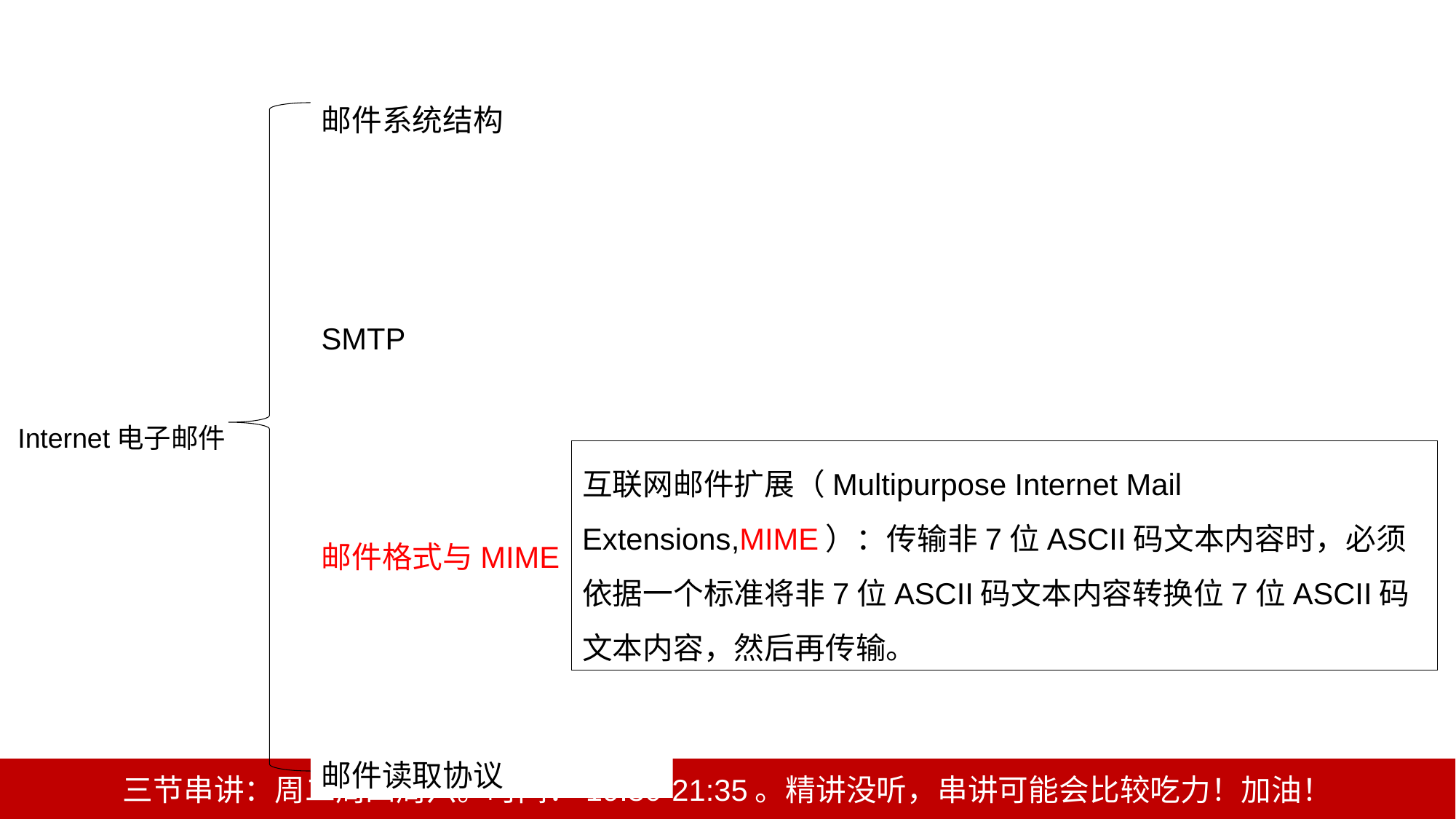

邮件系统结构

SMTP

邮件格式与MIME

邮件读取协议

Internet电子邮件
互联网邮件扩展（Multipurpose Internet Mail Extensions,MIME）：传输非7位ASCII码文本内容时，必须依据一个标准将非7位ASCII码文本内容转换位7位ASCII码文本内容，然后再传输。